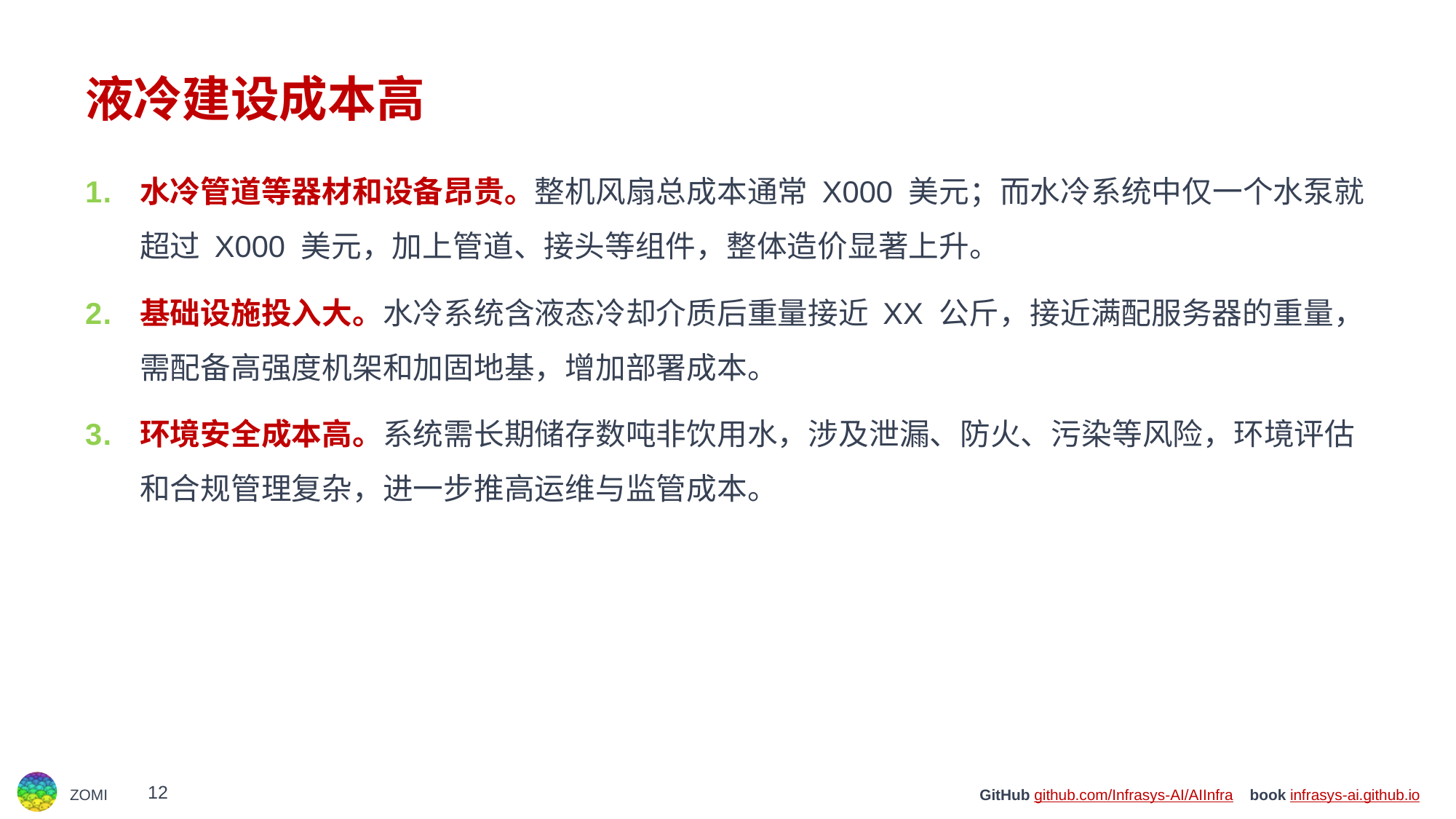

# 液冷建设成本高
水冷管道等器材和设备昂贵。整机风扇总成本通常 X000 美元；而水冷系统中仅一个水泵就超过 X000 美元，加上管道、接头等组件，整体造价显著上升。
基础设施投入大。水冷系统含液态冷却介质后重量接近 XX 公斤，接近满配服务器的重量，需配备高强度机架和加固地基，增加部署成本。
环境安全成本高。系统需长期储存数吨非饮用水，涉及泄漏、防火、污染等风险，环境评估和合规管理复杂，进一步推高运维与监管成本。